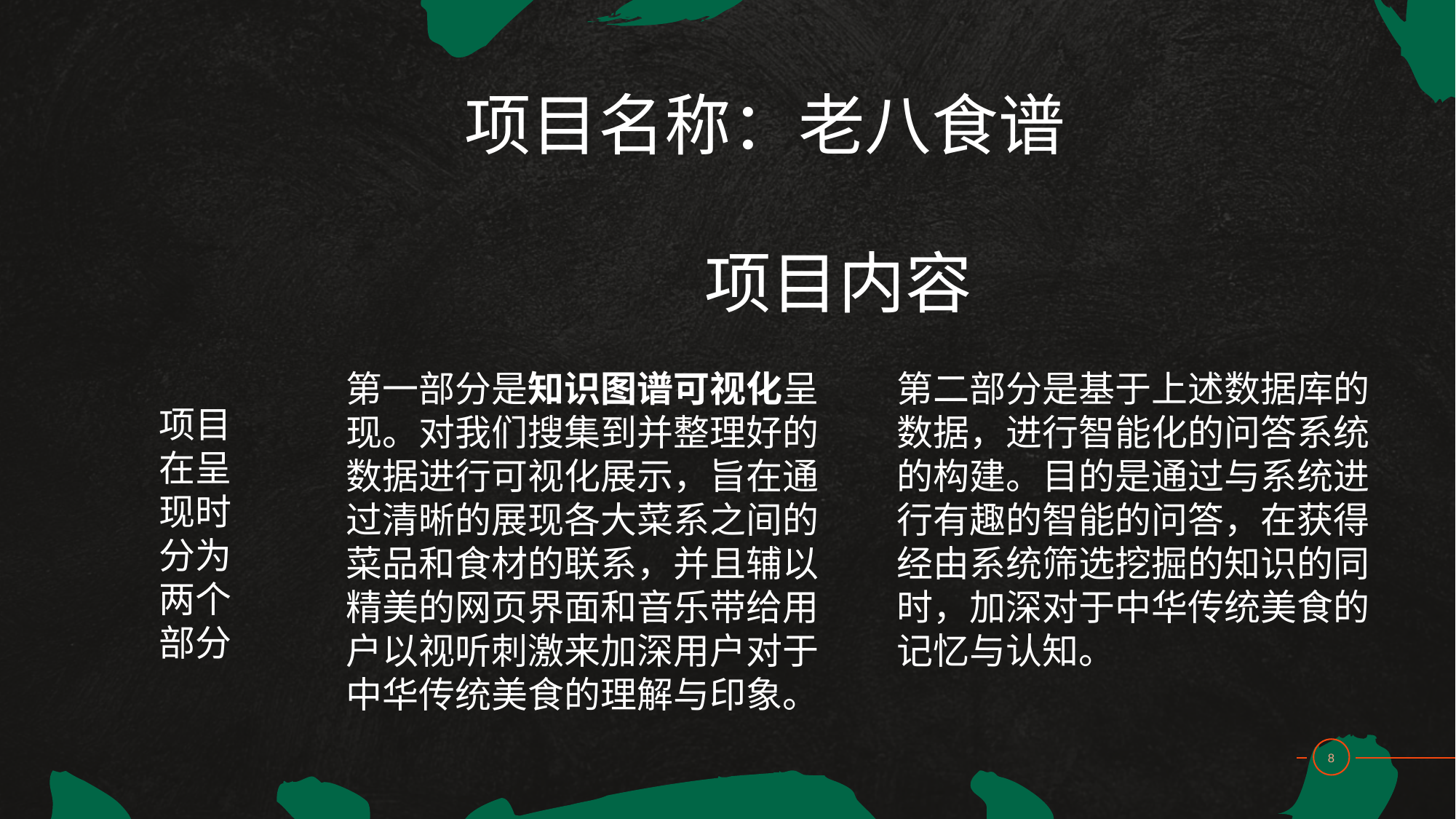

# 项目名称：老八食谱
项目内容
第一部分是知识图谱可视化呈现。对我们搜集到并整理好的数据进行可视化展示，旨在通过清晰的展现各大菜系之间的菜品和食材的联系，并且辅以精美的网页界面和音乐带给用户以视听刺激来加深用户对于中华传统美食的理解与印象。

第二部分是基于上述数据库的数据，进行智能化的问答系统的构建。目的是通过与系统进行有趣的智能的问答，在获得经由系统筛选挖掘的知识的同时，加深对于中华传统美食的记忆与认知。
项目在呈现时分为两个部分
8